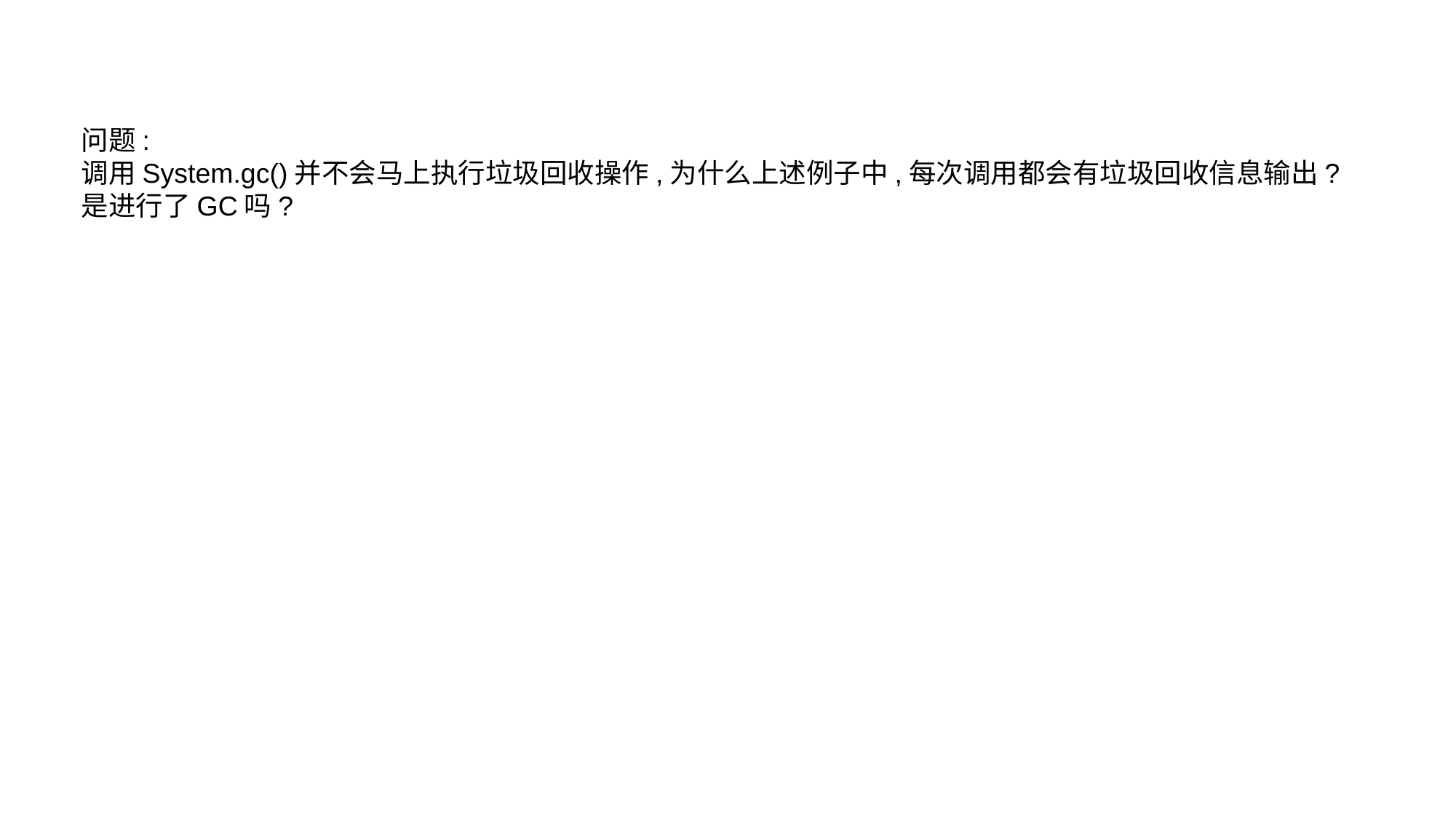

问题:
调用System.gc()并不会马上执行垃圾回收操作,为什么上述例子中,每次调用都会有垃圾回收信息输出?
是进行了GC吗?